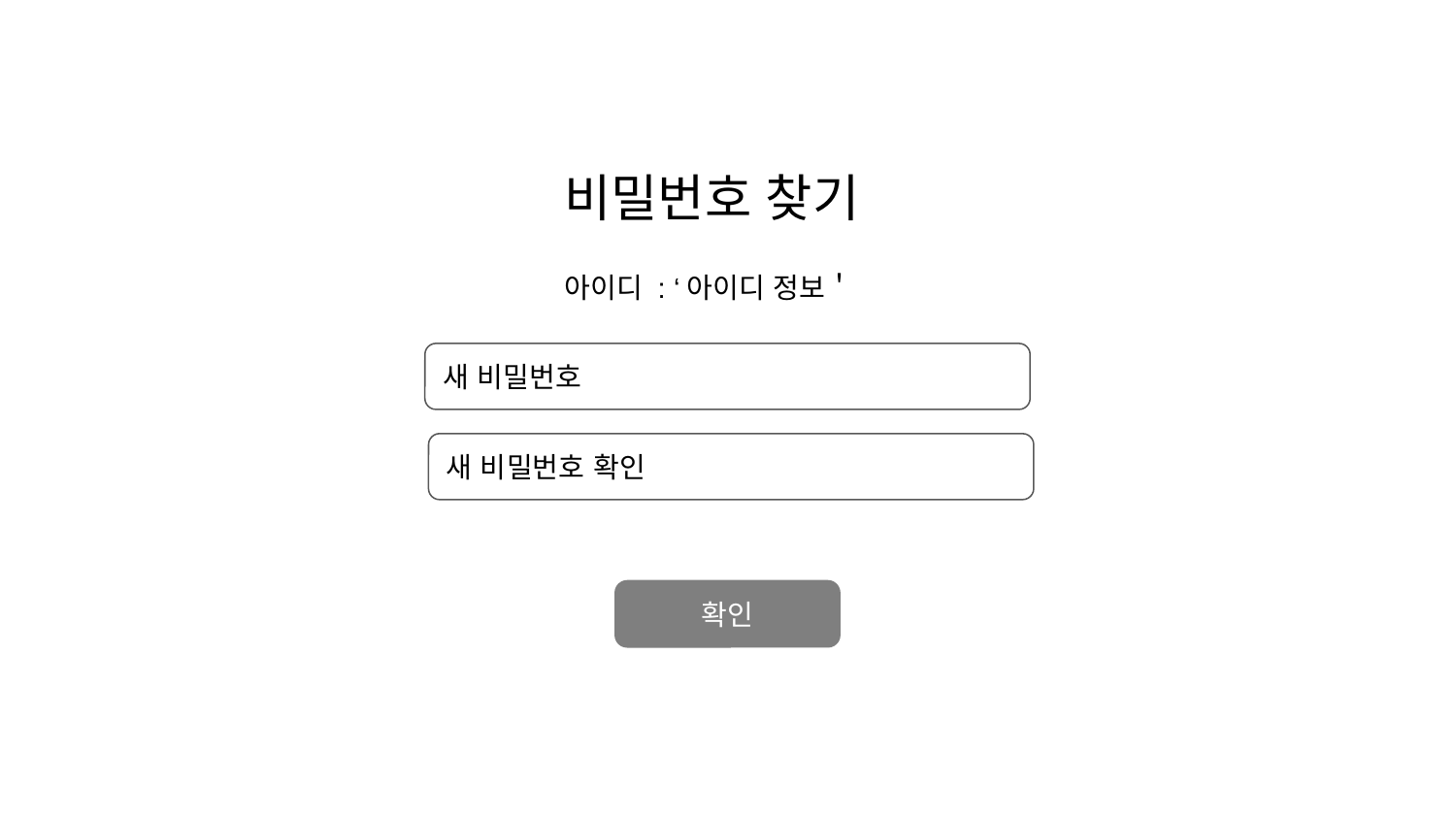

# 비밀번호 찾기
아이디 : ‘아이디 정보＇
새 비밀번호
새 비밀번호 확인
확인